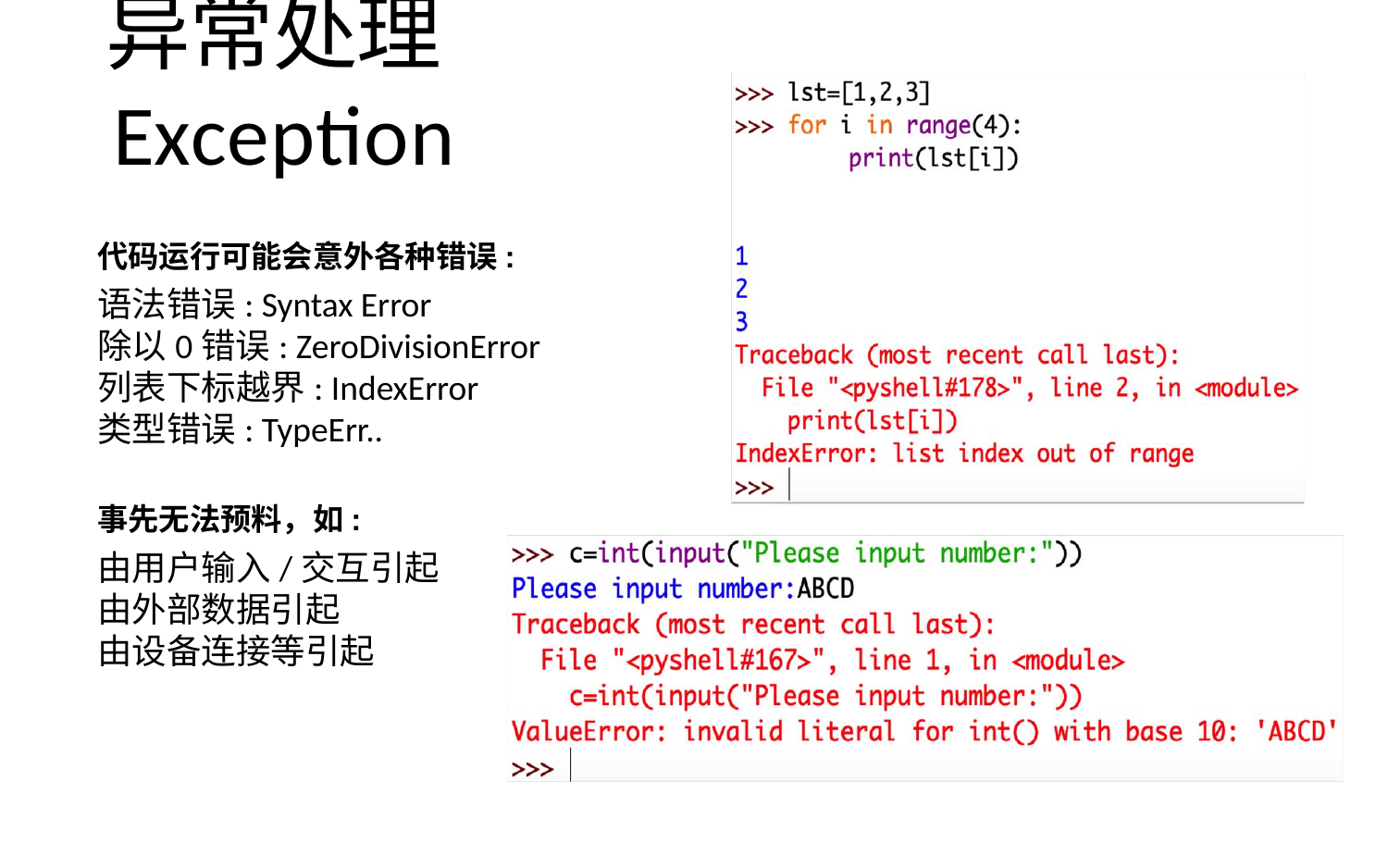

# 异常处理Exception

代码运行可能会意外各种错误:
语法错误: Syntax Error
除以0错误: ZeroDivisionError
列表下标越界: IndexError
类型错误: TypeErr..

事先无法预料，如:
由用户输入/交互引起
由外部数据引起
由设备连接等引起